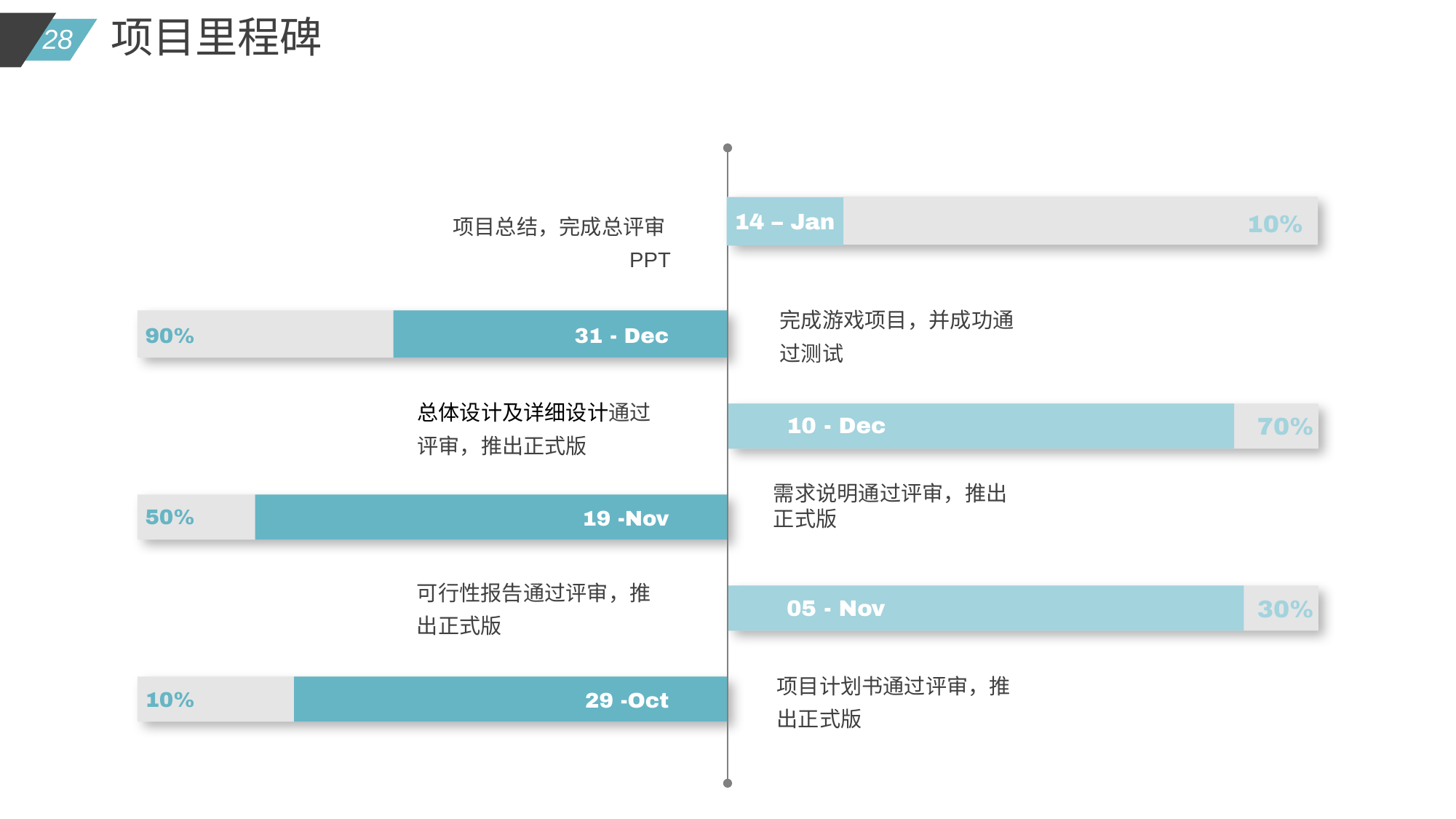

项目里程碑

项目总结，完成总评审PPT
14 – Jan
10%

完成游戏项目，并成功通过测试

31 - Dec
90%

总体设计及详细设计通过评审，推出正式版

70%
10 - Dec
需求说明通过评审，推出正式版

50%
19 -Nov
可行性报告通过评审，推出正式版
30%
05 - Nov
项目计划书通过评审，推出正式版
10%
29 -Oct